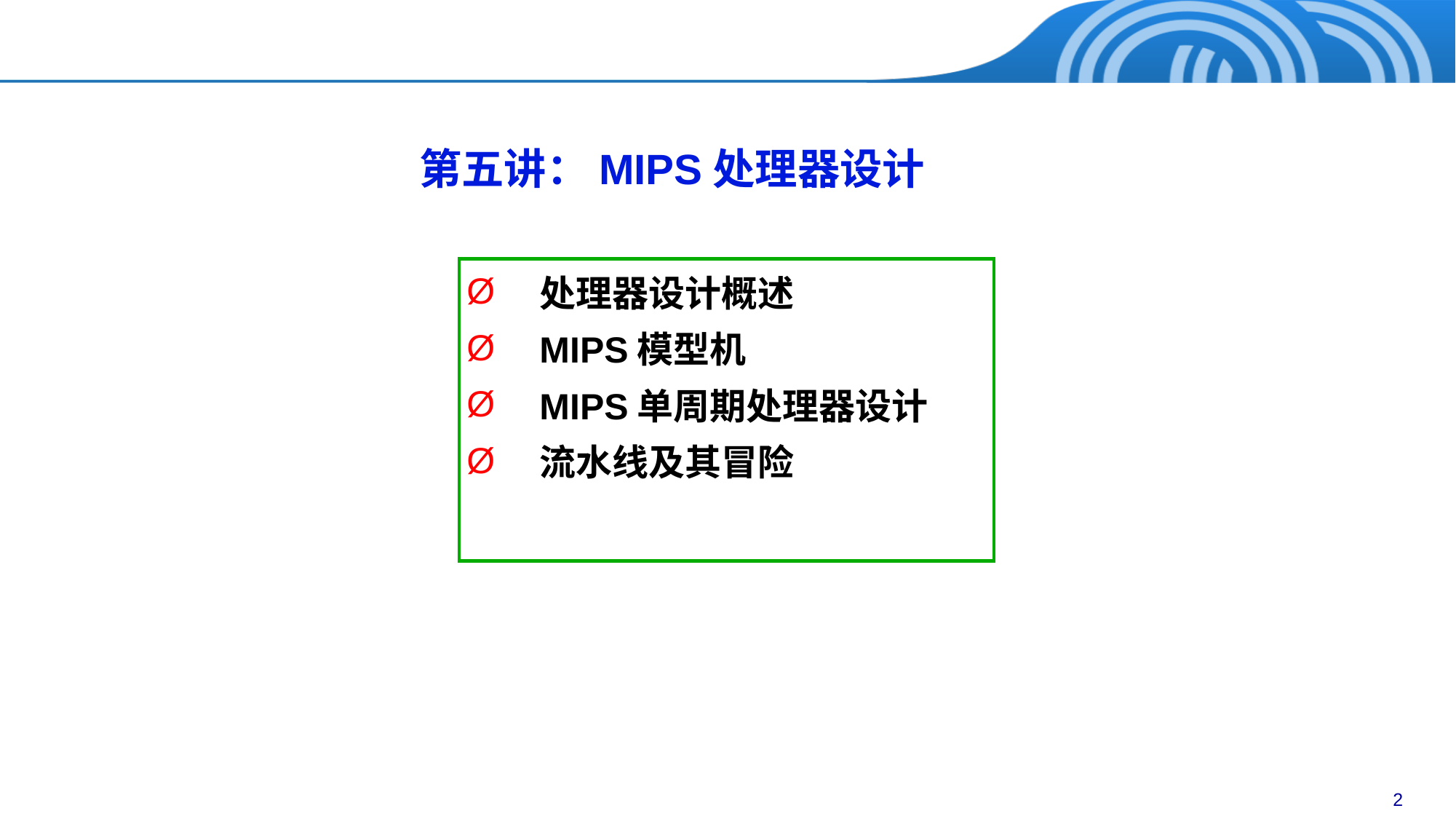

第五讲：MIPS处理器设计
处理器设计概述
MIPS模型机
MIPS单周期处理器设计
流水线及其冒险